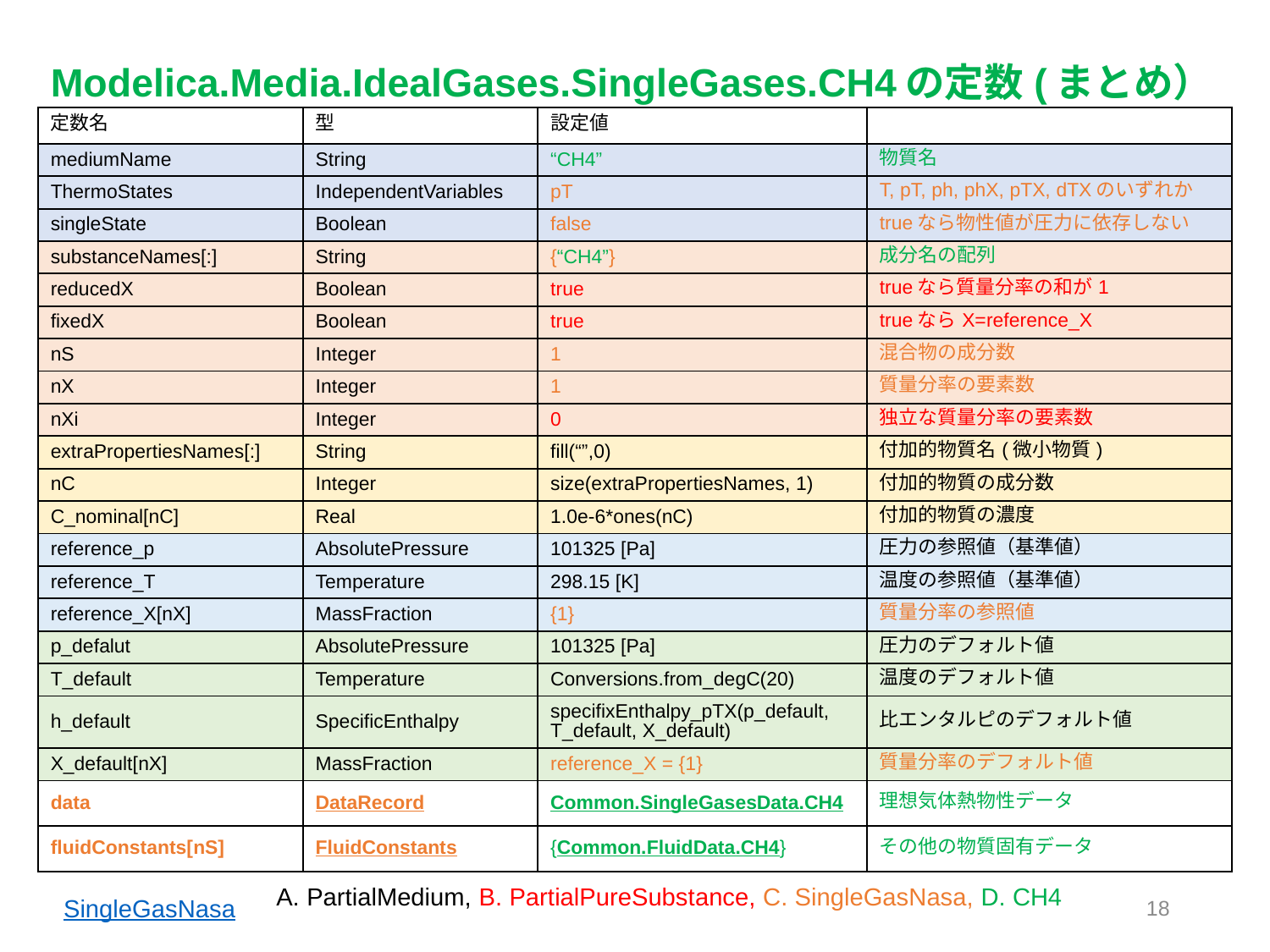

# Modelica.Media.IdealGases.SingleGases.CH4の定数(まとめ）
| 定数名 | 型 | 設定値 |  |
| --- | --- | --- | --- |
| mediumName | String | “CH4” | 物質名 |
| ThermoStates | IndependentVariables | pT | T, pT, ph, phX, pTX, dTXのいずれか |
| singleState | Boolean | false | trueなら物性値が圧力に依存しない |
| substanceNames[:] | String | {“CH4”} | 成分名の配列 |
| reducedX | Boolean | true | trueなら質量分率の和が1 |
| fixedX | Boolean | true | trueならX=reference\_X |
| nS | Integer | 1 | 混合物の成分数 |
| nX | Integer | 1 | 質量分率の要素数 |
| nXi | Integer | 0 | 独立な質量分率の要素数 |
| extraPropertiesNames[:] | String | fill(“”,0) | 付加的物質名(微小物質) |
| nC | Integer | size(extraPropertiesNames, 1) | 付加的物質の成分数 |
| C\_nominal[nC] | Real | 1.0e-6\*ones(nC) | 付加的物質の濃度 |
| reference\_p | AbsolutePressure | 101325 [Pa] | 圧力の参照値（基準値） |
| reference\_T | Temperature | 298.15 [K] | 温度の参照値（基準値） |
| reference\_X[nX] | MassFraction | {1} | 質量分率の参照値 |
| p\_defalut | AbsolutePressure | 101325 [Pa] | 圧力のデフォルト値 |
| T\_default | Temperature | Conversions.from\_degC(20) | 温度のデフォルト値 |
| h\_default | SpecificEnthalpy | specifixEnthalpy\_pTX(p\_default, T\_default, X\_default) | 比エンタルピのデフォルト値 |
| X\_default[nX] | MassFraction | reference\_X = {1} | 質量分率のデフォルト値 |
| data | DataRecord | Common.SingleGasesData.CH4 | 理想気体熱物性データ |
| fluidConstants[nS] | FluidConstants | {Common.FluidData.CH4} | その他の物質固有データ |
A. PartialMedium, B. PartialPureSubstance, C. SingleGasNasa, D. CH4
18
SingleGasNasa